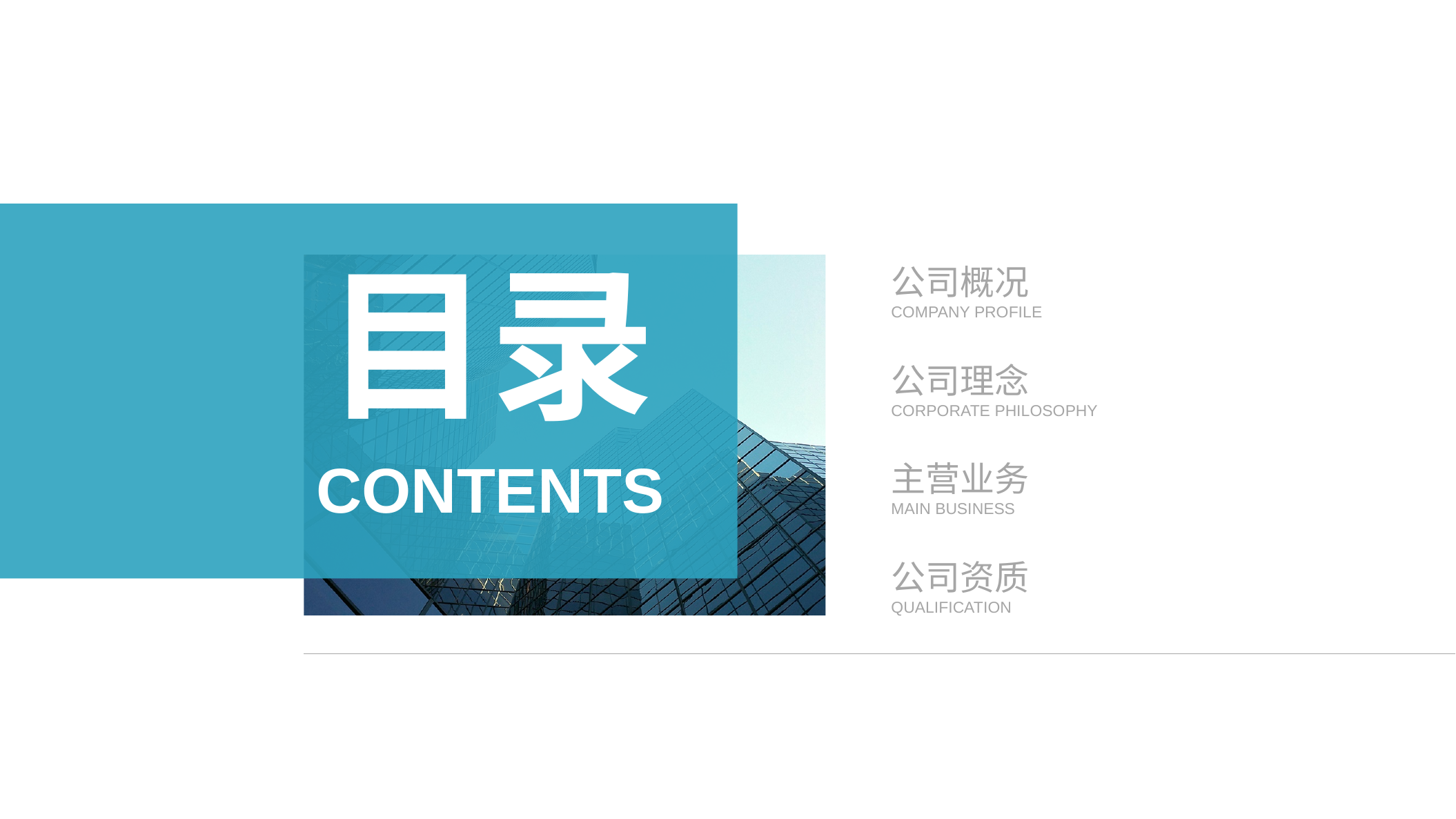

目录

公司概况
COMPANY PROFILE
公司理念
CORPORATE PHILOSOPHY
CONTENTS
主营业务
MAIN BUSINESS
公司资质
QUALIFICATION